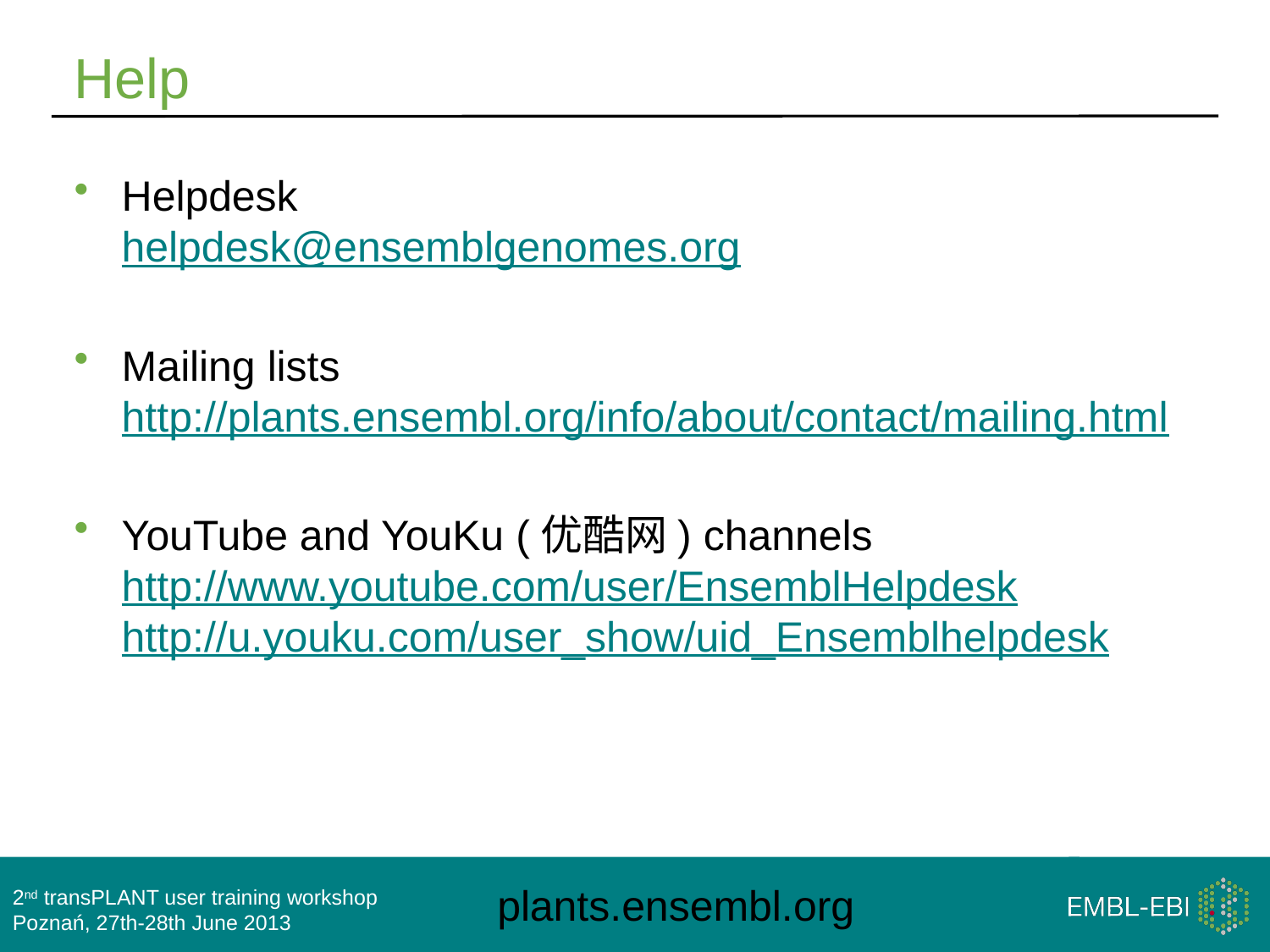

# Help
Helpdesk                                                      helpdesk@ensemblgenomes.org

Mailing lists http://plants.ensembl.org/info/about/contact/mailing.html

YouTube and YouKu (优酷网) channels http://www.youtube.com/user/EnsemblHelpdesk http://u.youku.com/user_show/uid_Ensemblhelpdesk